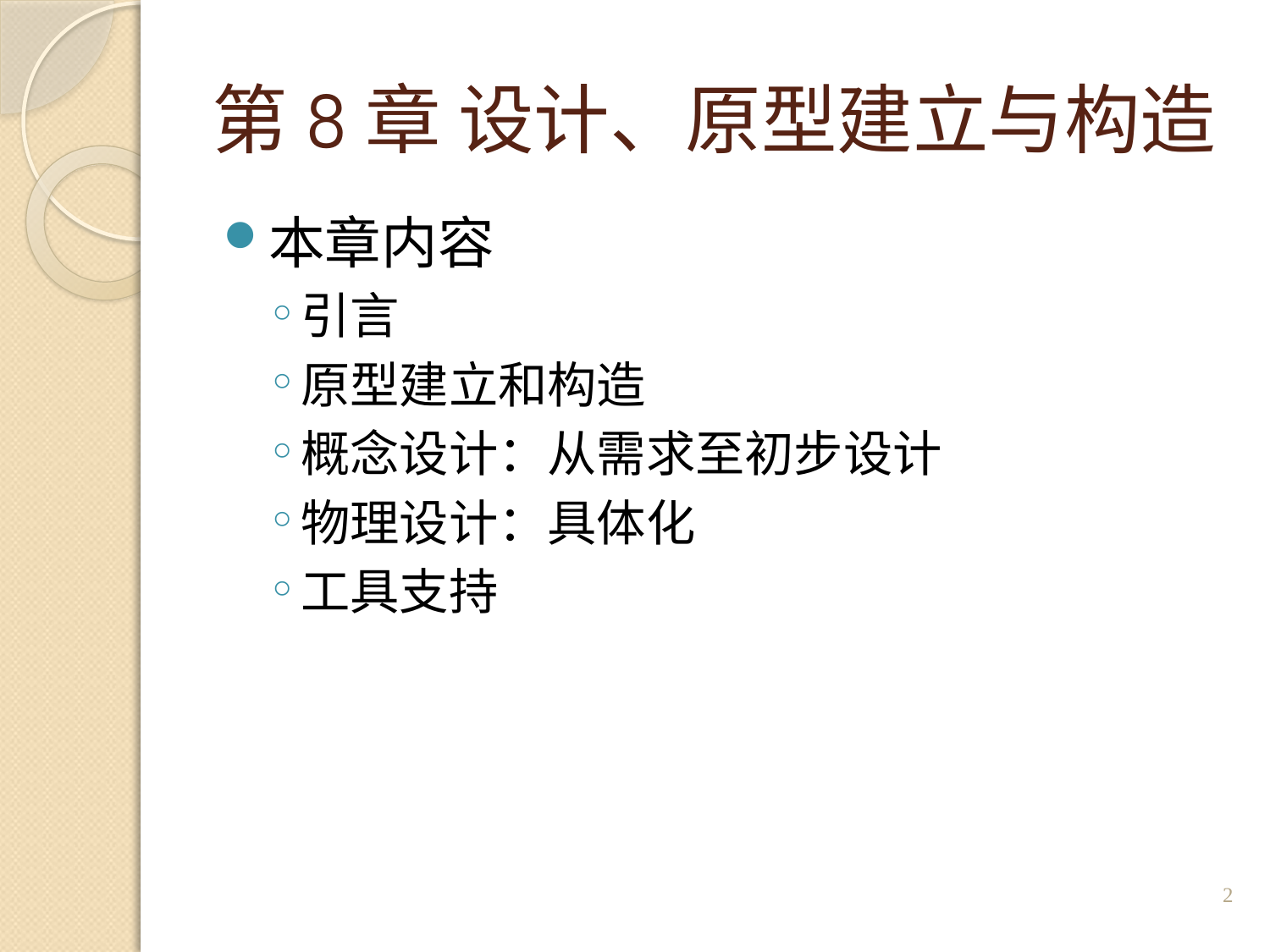

# 第8章 设计、原型建立与构造
本章内容
引言
原型建立和构造
概念设计：从需求至初步设计
物理设计：具体化
工具支持
2